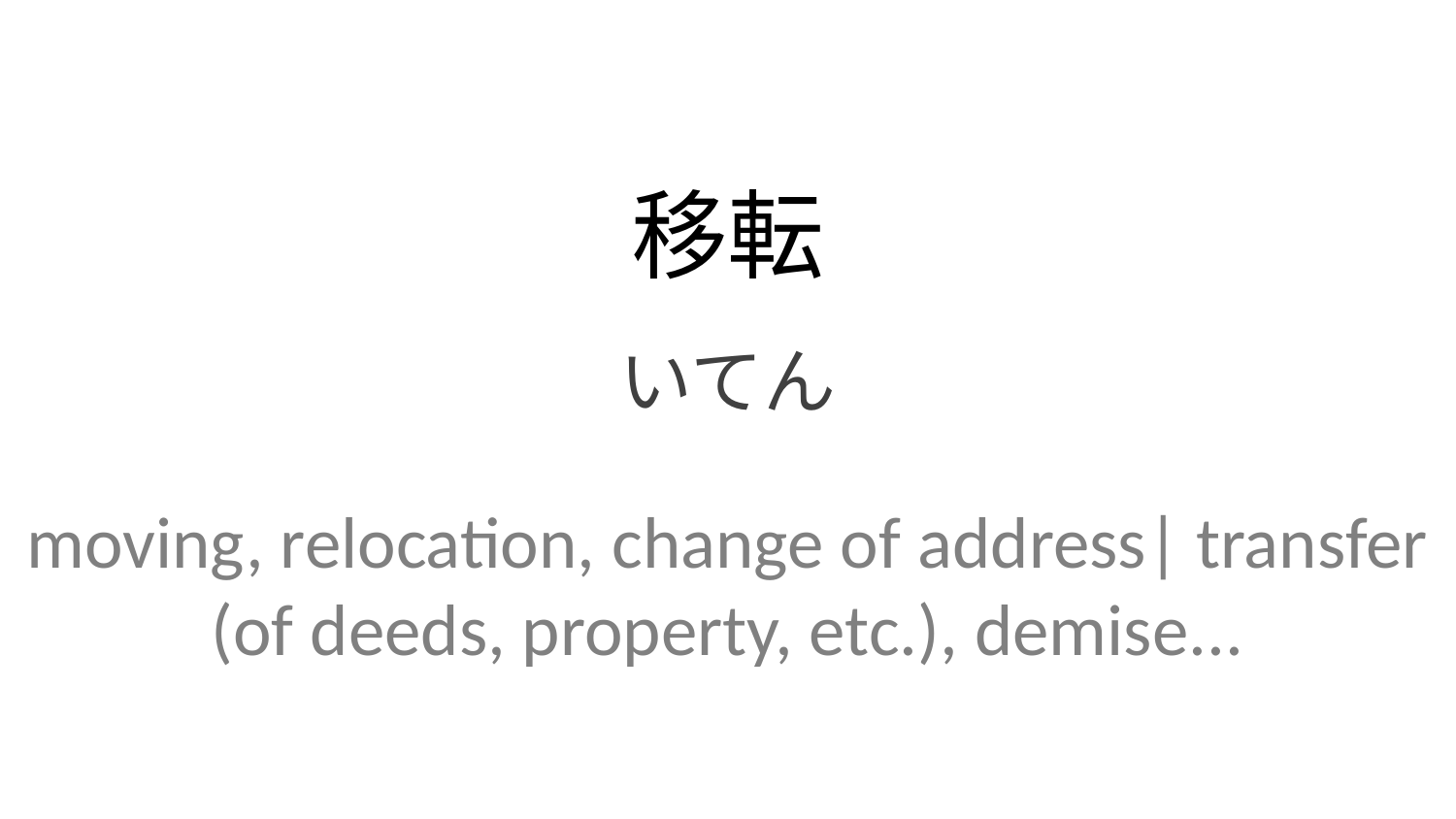

移転

いてん
moving, relocation, change of address| transfer (of deeds, property, etc.), demise...